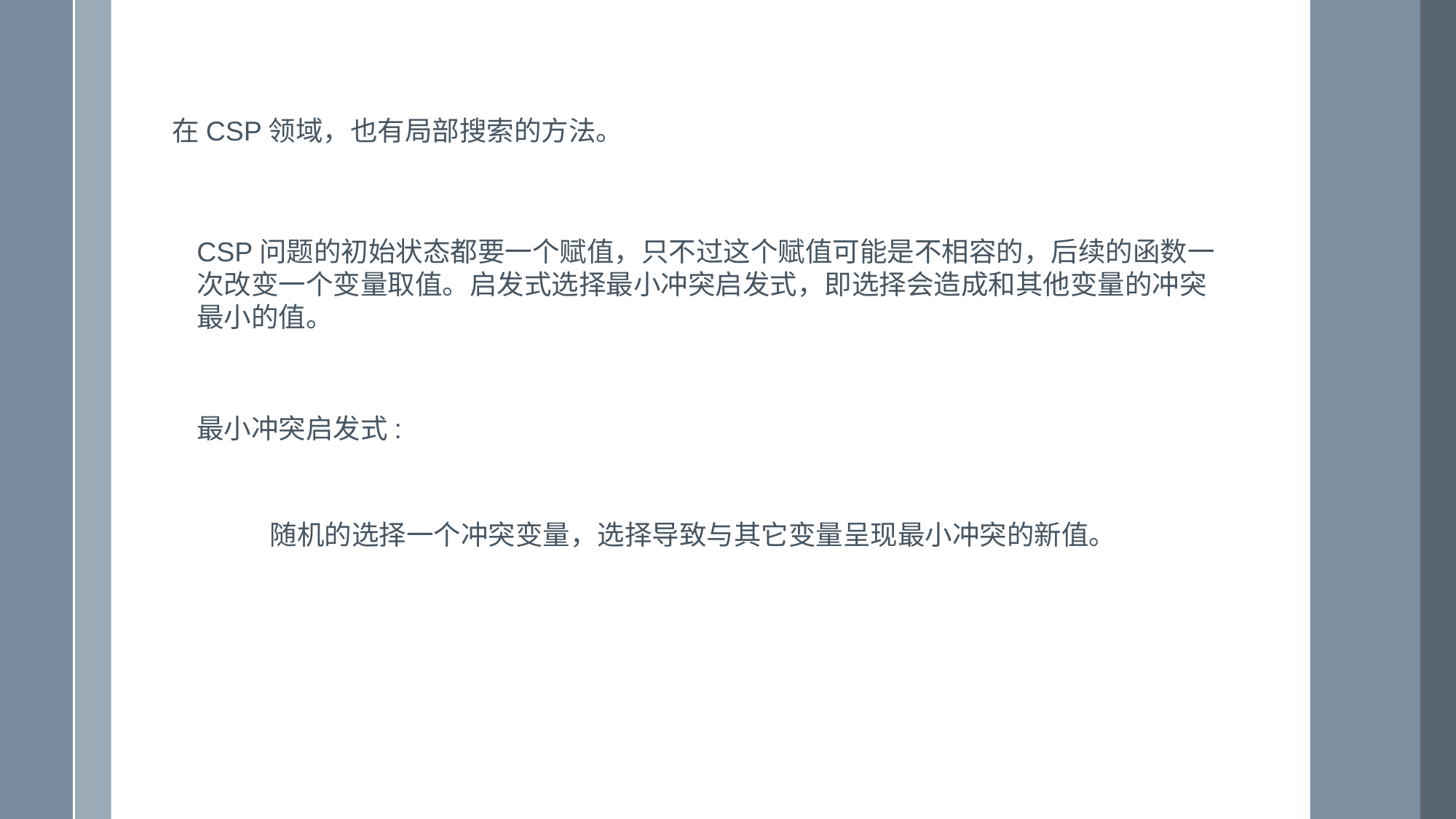

在CSP领域，也有局部搜索的方法。
CSP问题的初始状态都要一个赋值，只不过这个赋值可能是不相容的，后续的函数一次改变一个变量取值。启发式选择最小冲突启发式，即选择会造成和其他变量的冲突最小的值。
最小冲突启发式:
随机的选择一个冲突变量，选择导致与其它变量呈现最小冲突的新值。